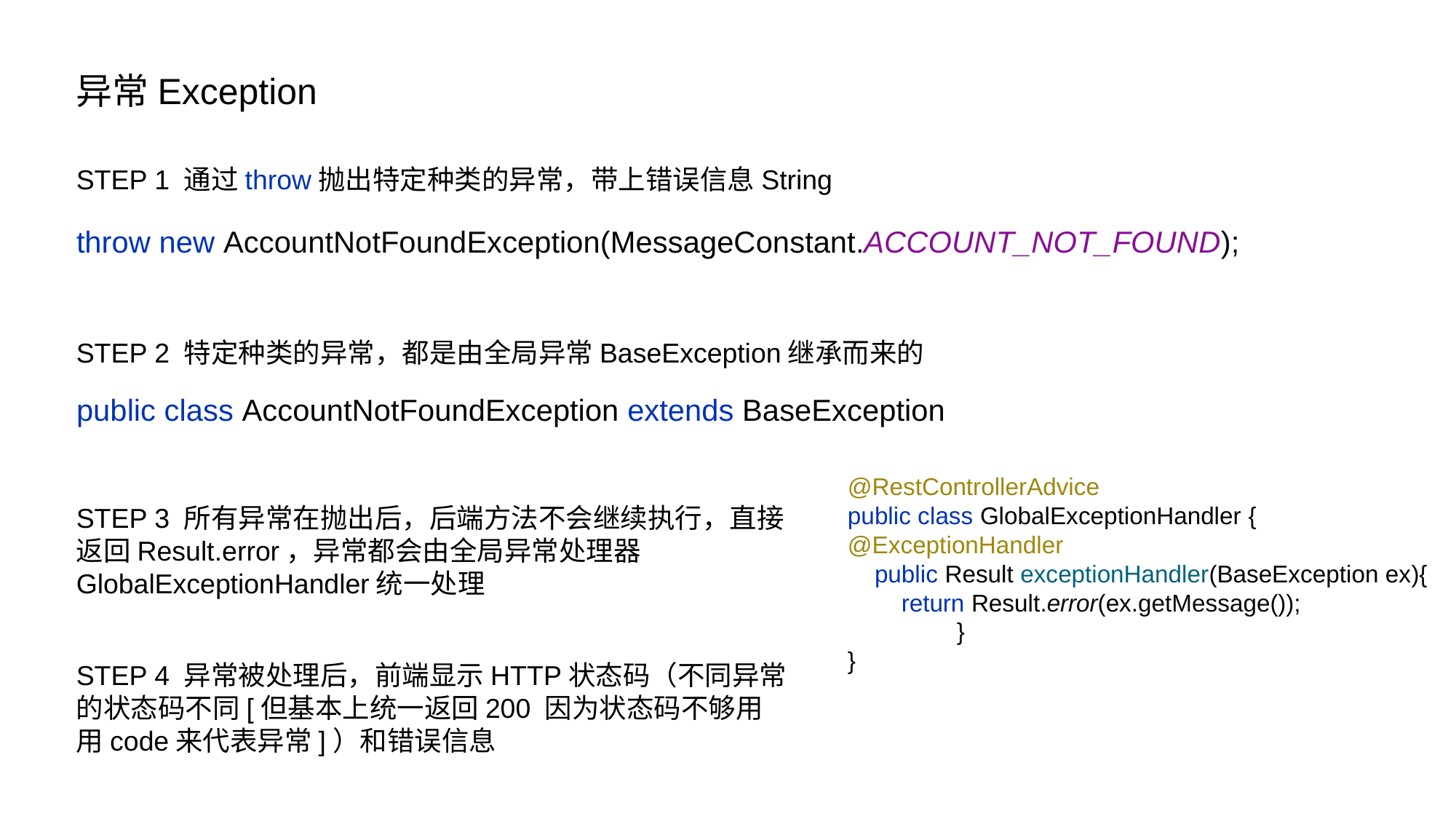

异常Exception
STEP 1 通过throw抛出特定种类的异常，带上错误信息String
throw new AccountNotFoundException(MessageConstant.ACCOUNT_NOT_FOUND);
STEP 2 特定种类的异常，都是由全局异常BaseException继承而来的
public class AccountNotFoundException extends BaseException
@RestControllerAdvice
public class GlobalExceptionHandler {
@ExceptionHandler
    public Result exceptionHandler(BaseException ex){
        return Result.error(ex.getMessage());
    	}
}
STEP 3 所有异常在抛出后，后端方法不会继续执行，直接返回Result.error，异常都会由全局异常处理器GlobalExceptionHandler统一处理
STEP 4 异常被处理后，前端显示HTTP状态码（不同异常的状态码不同[但基本上统一返回200 因为状态码不够用 用code来代表异常]）和错误信息